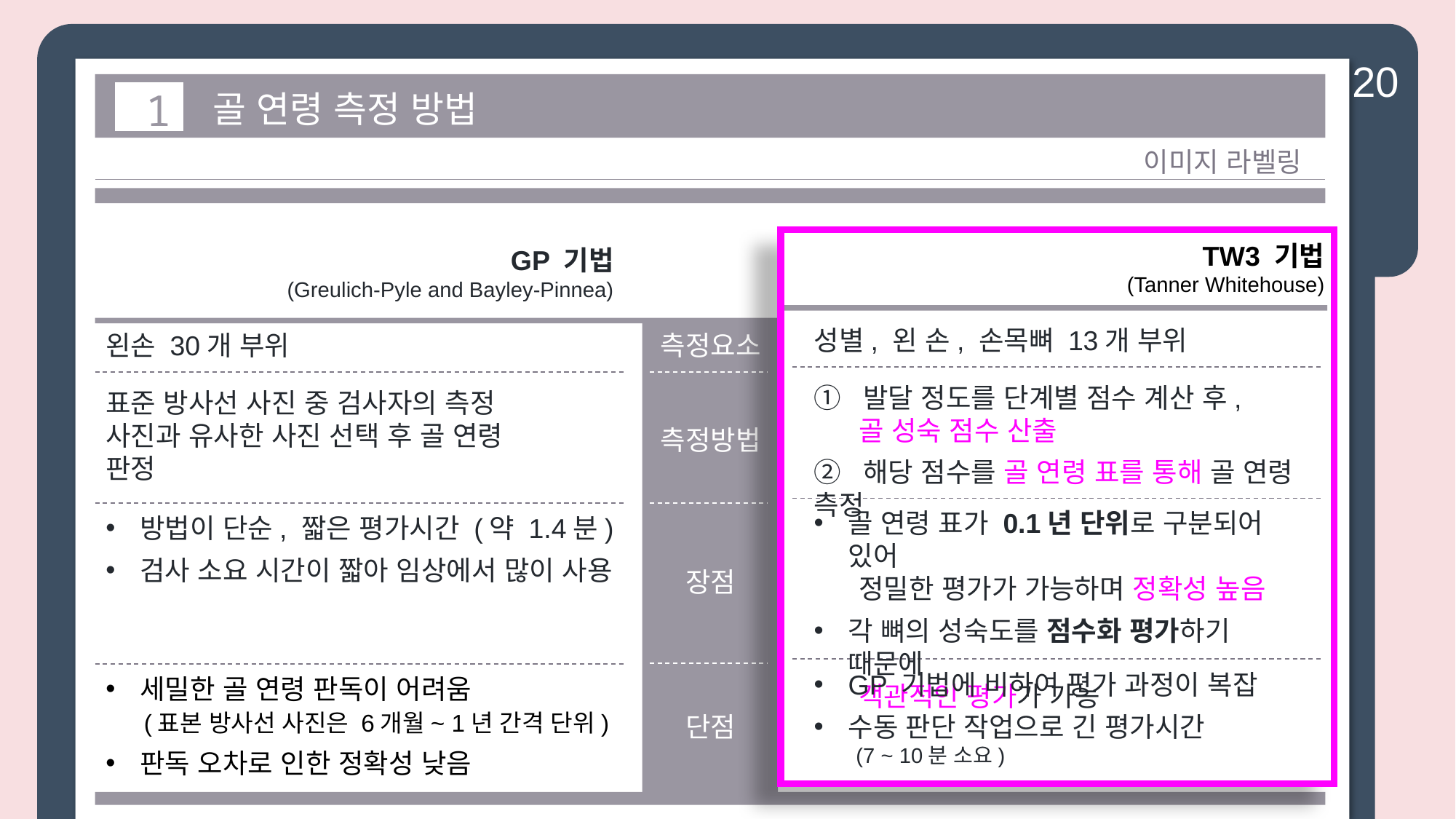

20

1

골 연령 측정 방법
이미지 라벨링

TW3 기법
(Tanner Whitehouse)
GP 기법
(Greulich-Pyle and Bayley-Pinnea)

성별, 왼 손, 손목뼈 13개 부위

왼손 30개 부위
측정요소
①  발달 정도를 단계별 점수 계산 후,
     골 성숙 점수 산출
②  해당 점수를 골 연령 표를 통해 골 연령 측정
표준 방사선 사진 중 검사자의 측정 사진과 유사한 사진 선택 후 골 연령 판정
측정방법
골 연령 표가 0.1년 단위로 구분되어 있어
     정밀한 평가가 가능하며 정확성 높음
각 뼈의 성숙도를 점수화 평가하기 때문에
     객관적인 평가가 가능
방법이 단순, 짧은 평가시간 (약 1.4분)
검사 소요 시간이 짧아 임상에서 많이 사용
장점
GP 기법에 비하여 평가 과정이 복잡
수동 판단 작업으로 긴 평가시간
       (7 ~ 10분 소요)
세밀한 골 연령 판독이 어려움
     (표본 방사선 사진은 6개월~ 1년 간격 단위)
판독 오차로 인한 정확성 낮음
단점